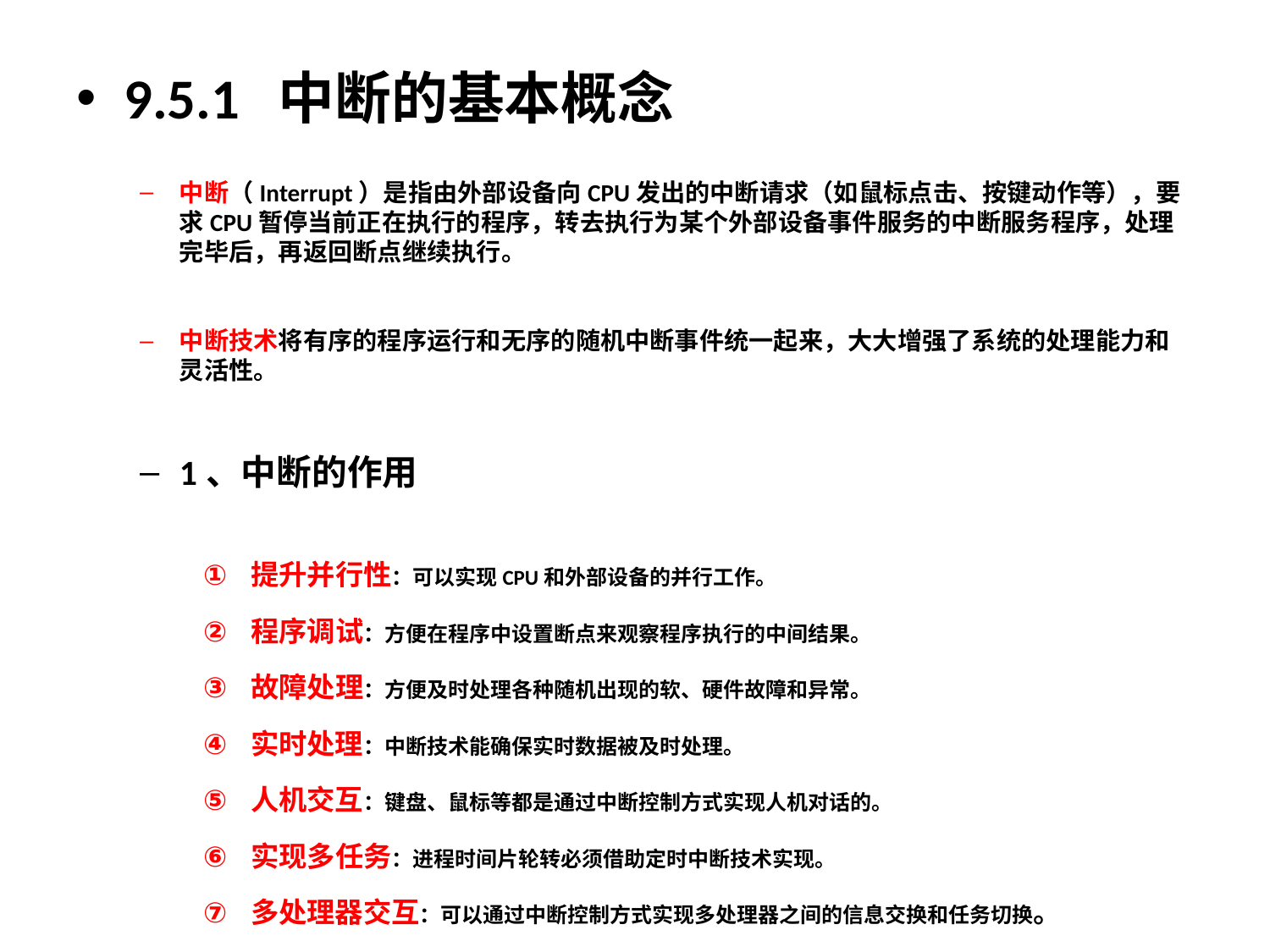

9.5.1  中断的基本概念

中断（Interrupt）是指由外部设备向CPU发出的中断请求（如鼠标点击、按键动作等），要求CPU暂停当前正在执行的程序，转去执行为某个外部设备事件服务的中断服务程序，处理完毕后，再返回断点继续执行。

中断技术将有序的程序运行和无序的随机中断事件统一起来，大大增强了系统的处理能力和灵活性。

1、中断的作用

提升并行性：可以实现CPU和外部设备的并行工作。
程序调试：方便在程序中设置断点来观察程序执行的中间结果。
故障处理：方便及时处理各种随机出现的软、硬件故障和异常。
实时处理：中断技术能确保实时数据被及时处理。
人机交互：键盘、鼠标等都是通过中断控制方式实现人机对话的。
实现多任务：进程时间片轮转必须借助定时中断技术实现。
多处理器交互：可以通过中断控制方式实现多处理器之间的信息交换和任务切换。